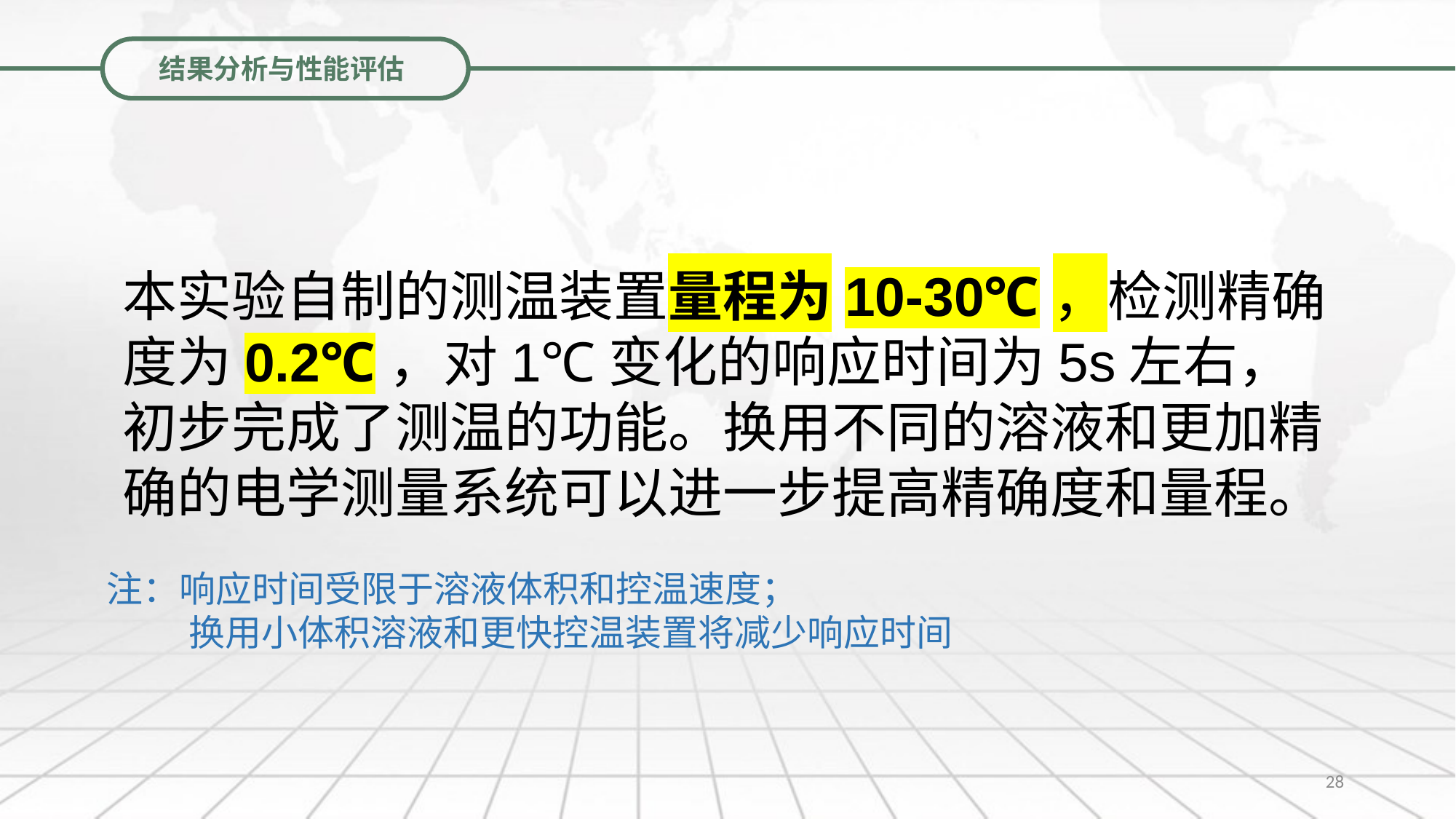

结果分析与性能评估
本实验自制的测温装置量程为10-30℃，检测精确度为0.2℃，对1℃变化的响应时间为5s左右，初步完成了测温的功能。换用不同的溶液和更加精确的电学测量系统可以进一步提高精确度和量程。

注：响应时间受限于溶液体积和控温速度；
         换用小体积溶液和更快控温装置将减少响应时间
28